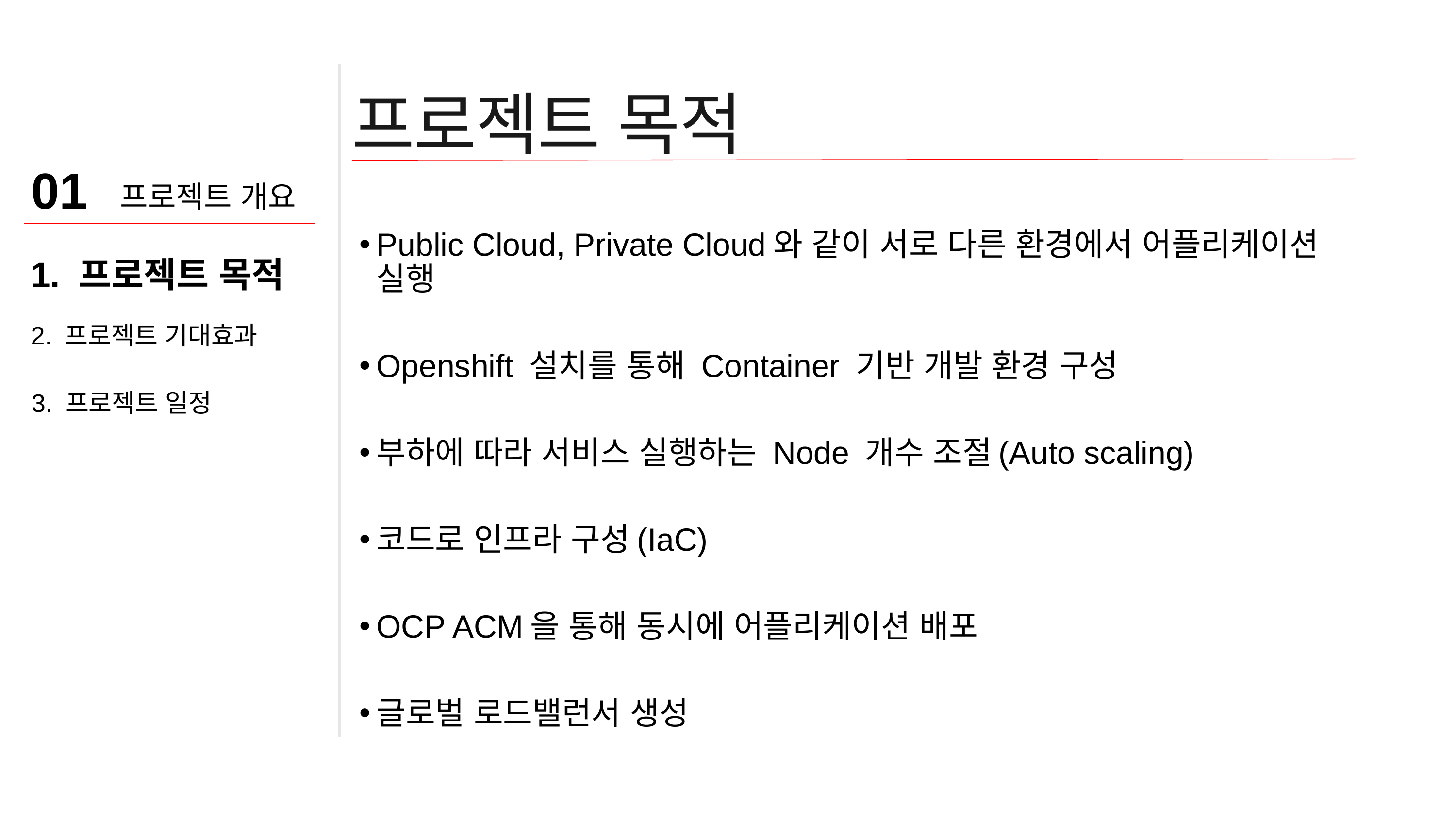

프로젝트 목적
01
프로젝트 개요
Public Cloud, Private Cloud와 같이 서로 다른 환경에서 어플리케이션 실행

Openshift 설치를 통해 Container 기반 개발 환경 구성

부하에 따라 서비스 실행하는 Node 개수 조절(Auto scaling)

코드로 인프라 구성(IaC)

OCP ACM을 통해 동시에 어플리케이션 배포

글로벌 로드밸런서 생성
1. 프로젝트 목적
2. 프로젝트 기대효과
3. 프로젝트 일정